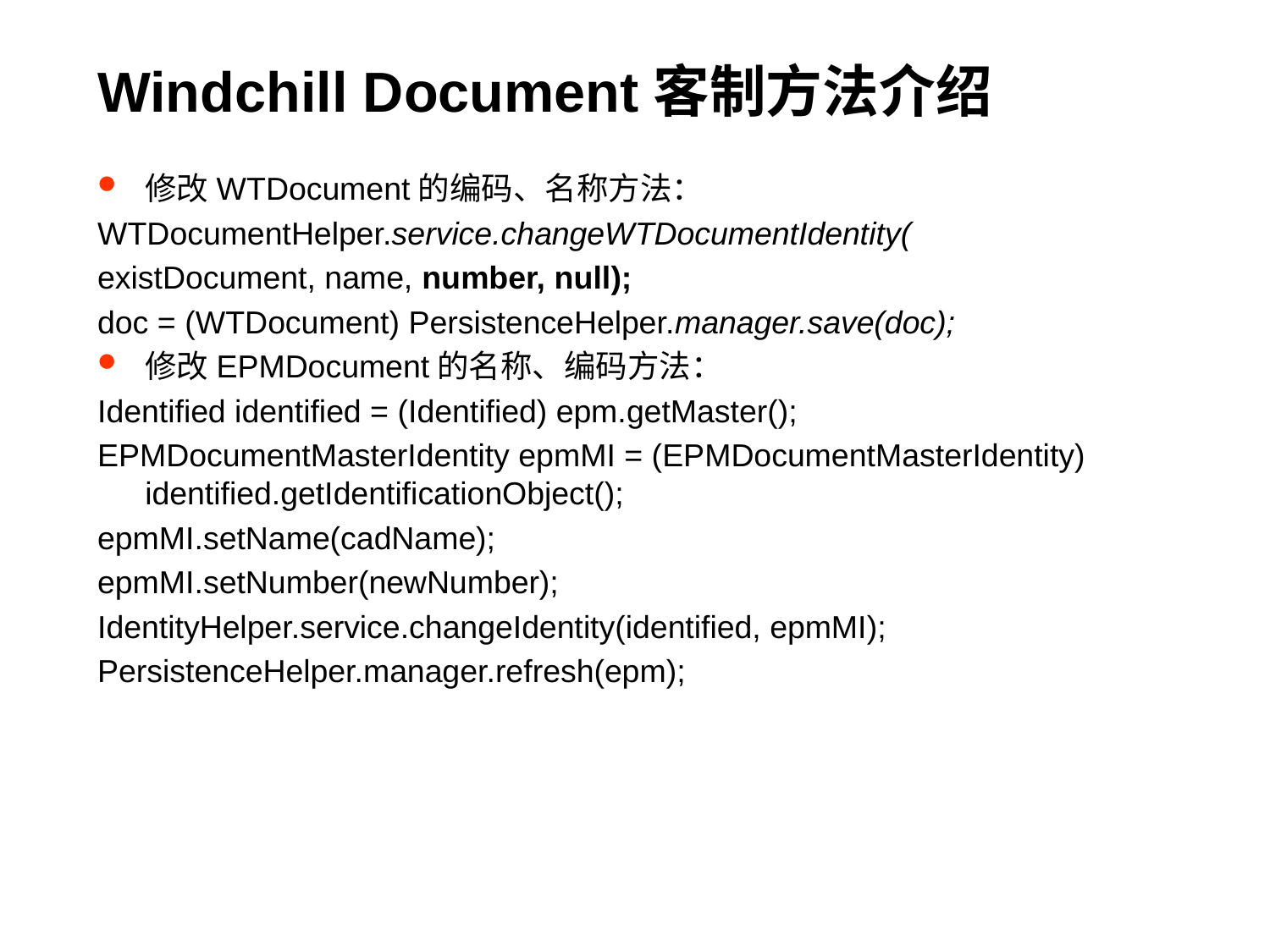

# Windchill Document客制方法介绍
修改WTDocument的编码、名称方法：
WTDocumentHelper.service.changeWTDocumentIdentity(
existDocument, name, number, null);
doc = (WTDocument) PersistenceHelper.manager.save(doc);
修改EPMDocument的名称、编码方法：
Identified identified = (Identified) epm.getMaster();
EPMDocumentMasterIdentity epmMI = (EPMDocumentMasterIdentity) identified.getIdentificationObject();
epmMI.setName(cadName);
epmMI.setNumber(newNumber);
IdentityHelper.service.changeIdentity(identified, epmMI);
PersistenceHelper.manager.refresh(epm);